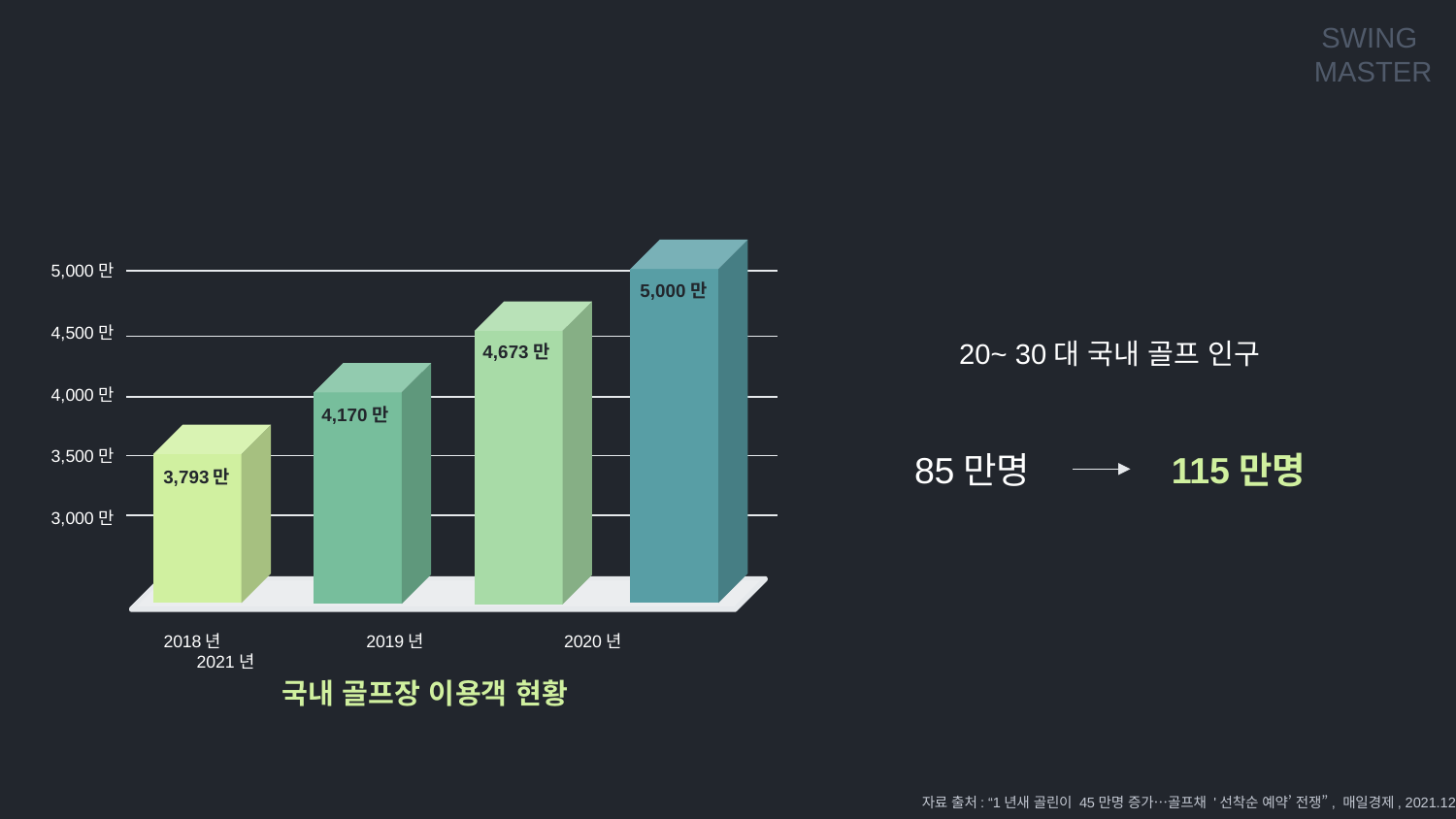

SWING
MASTER

5,000만

4,500만

4,000만

3,500만

3,000만

2018년                             2019년                            2020년                          2021년

5,000만
4,673만
4,170만
3,793만
20~ 30대 국내 골프 인구

85만명             115만명
국내 골프장 이용객 현황
자료 출처: “1년새 골린이 45만명 증가…골프채 '선착순 예약’ 전쟁”, 매일경제, 2021.12.15